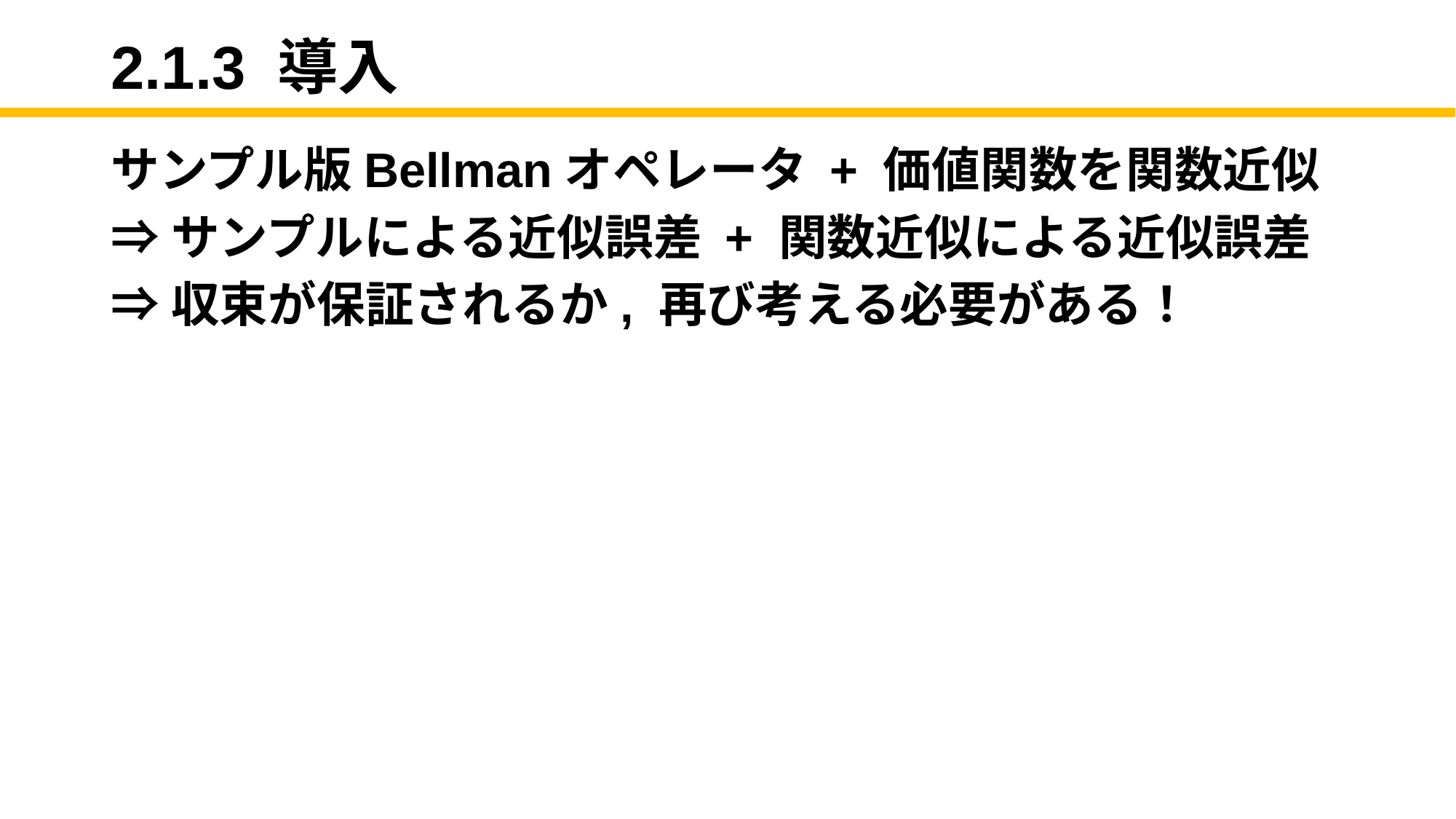

# 2.1.3 導入
サンプル版Bellmanオペレータ + 価値関数を関数近似
⇒サンプルによる近似誤差 + 関数近似による近似誤差
⇒収束が保証されるか, 再び考える必要がある！